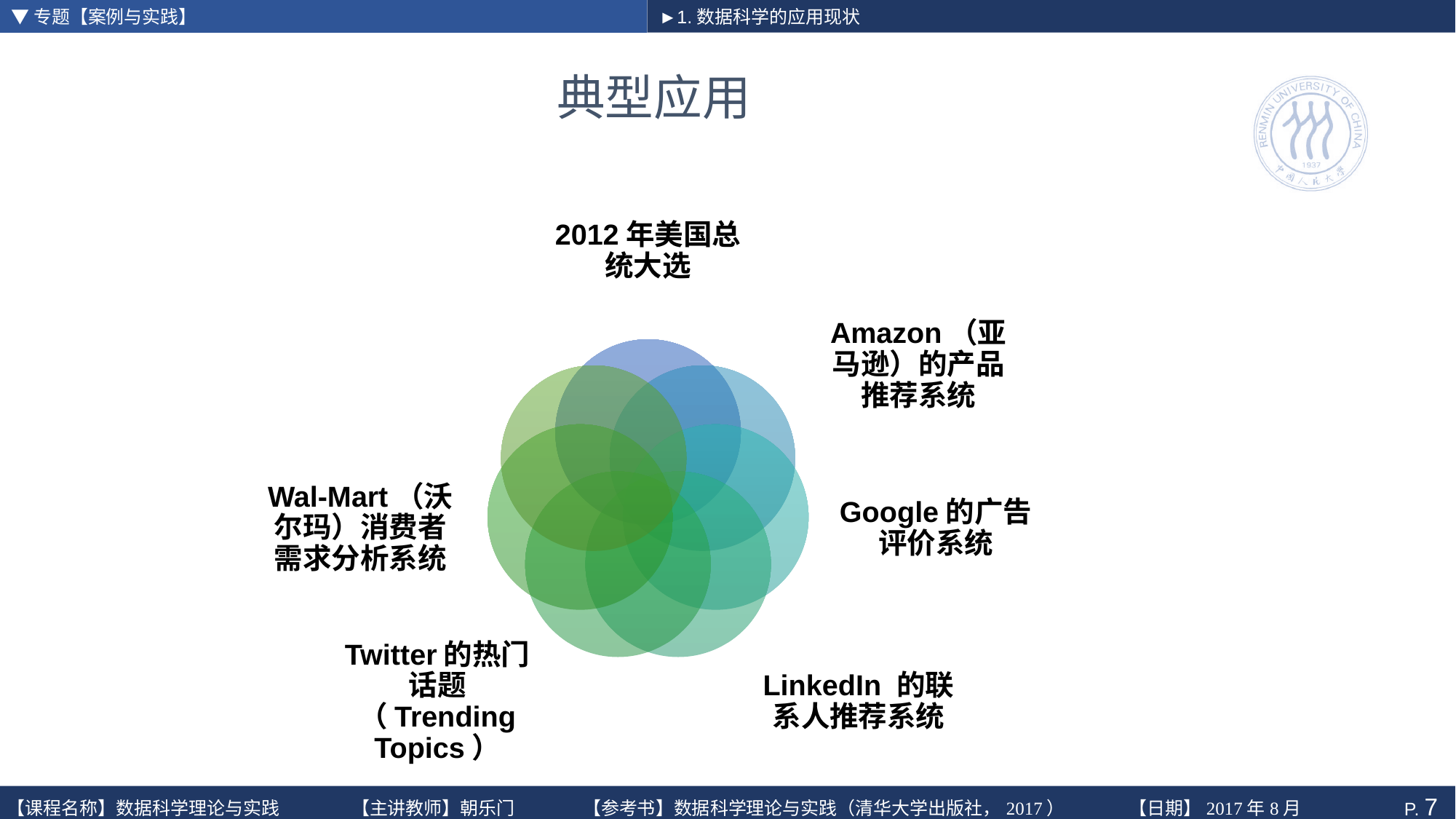

▼专题【案例与实践】

►1.数据科学的应用现状
# 典型应用
2012年美国总统大选
Amazon（亚马逊）的产品推荐系统
Google的广告评价系统
LinkedIn 的联系人推荐系统
Twitter的热门话题（Trending Topics）
Wal-Mart（沃尔玛）消费者需求分析系统